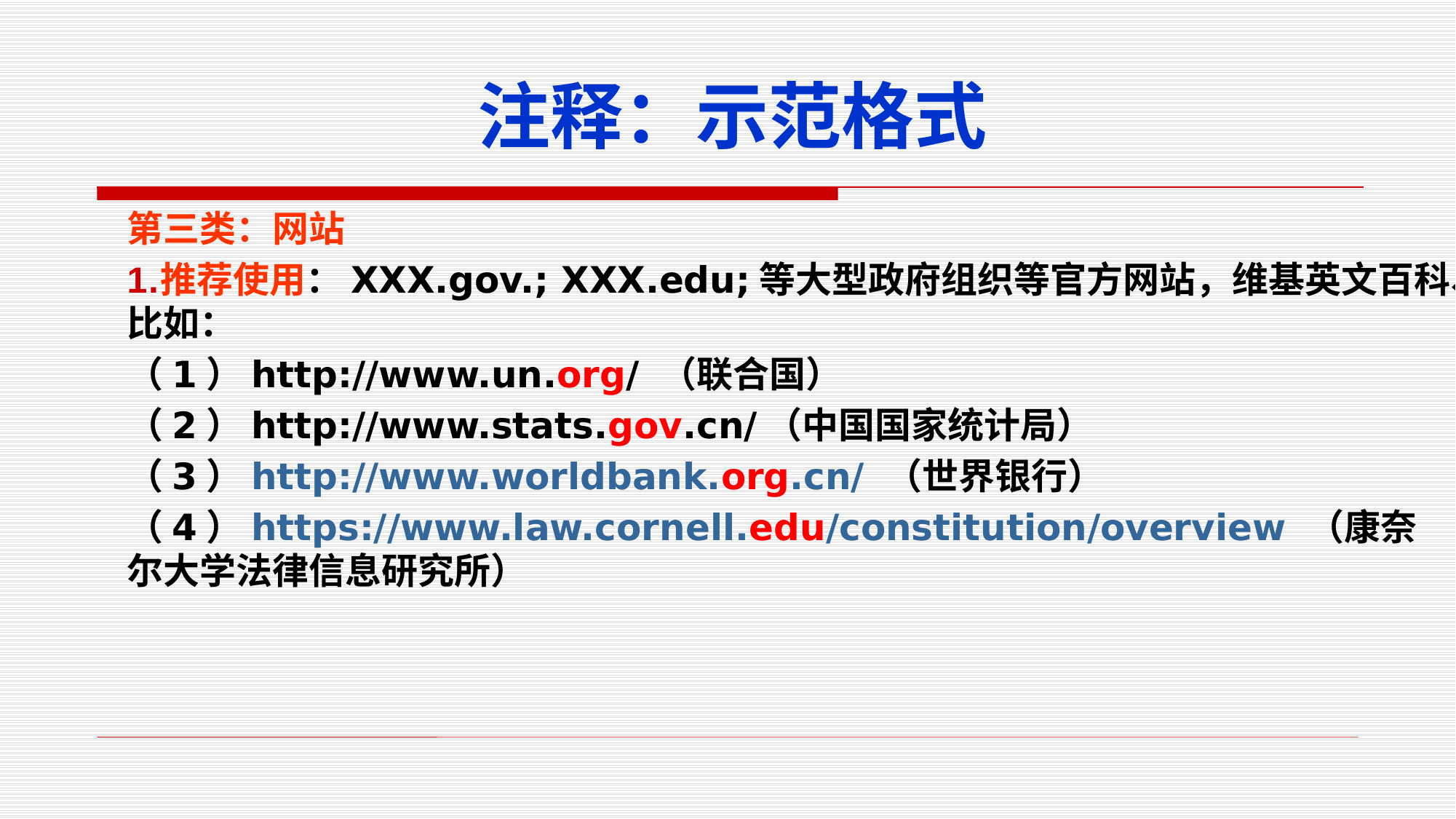

# 注释：示范格式
第三类：网站
推荐使用：XXX.gov.; XXX.edu;等大型政府组织等官方网站，维基英文百科、比如：
（1）http://www.un.org/ （联合国）
（2）http://www.stats.gov.cn/（中国国家统计局）
（3）http://www.worldbank.org.cn/ （世界银行）
（4）https://www.law.cornell.edu/constitution/overview （康奈尔大学法律信息研究所）